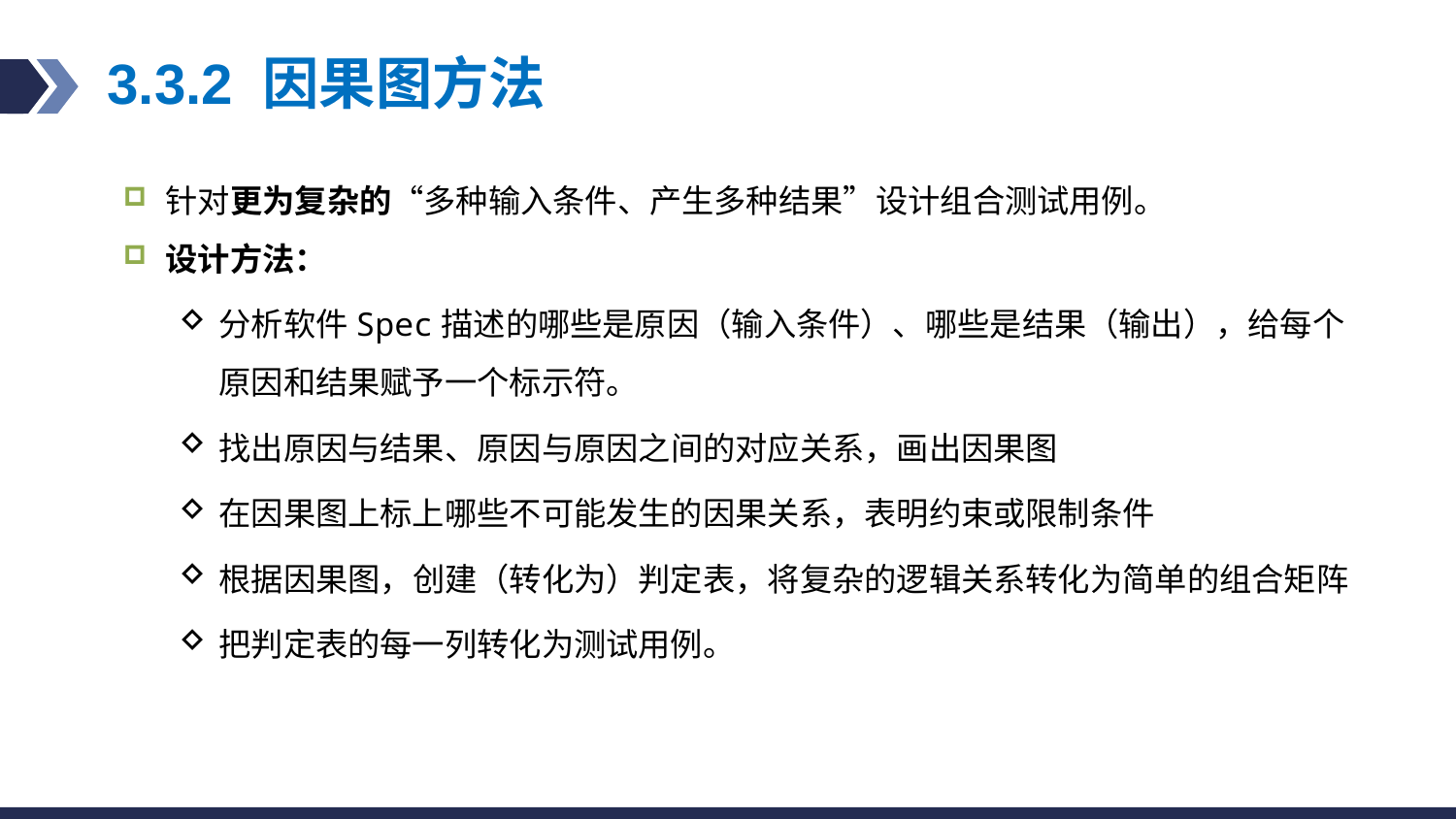

# 3.3.2 因果图方法
针对更为复杂的“多种输入条件、产生多种结果”设计组合测试用例。
设计方法：
分析软件Spec描述的哪些是原因（输入条件）、哪些是结果（输出），给每个原因和结果赋予一个标示符。
找出原因与结果、原因与原因之间的对应关系，画出因果图
在因果图上标上哪些不可能发生的因果关系，表明约束或限制条件
根据因果图，创建（转化为）判定表，将复杂的逻辑关系转化为简单的组合矩阵
把判定表的每一列转化为测试用例。